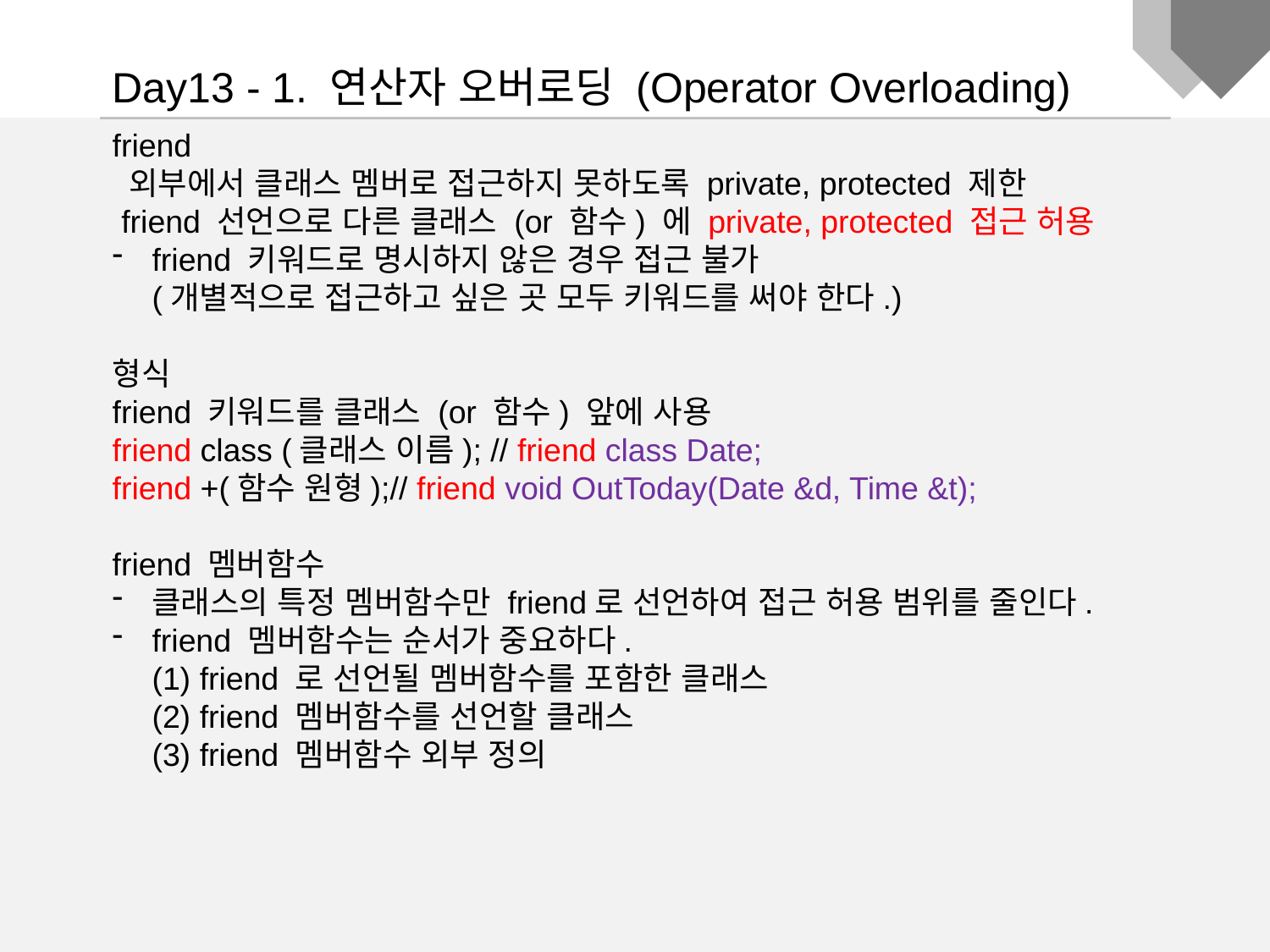

Day13 - 1. 연산자 오버로딩 (Operator Overloading)
friend
 외부에서 클래스 멤버로 접근하지 못하도록 private, protected 제한
 friend 선언으로 다른 클래스 (or 함수) 에 private, protected 접근 허용
friend 키워드로 명시하지 않은 경우 접근 불가
(개별적으로 접근하고 싶은 곳 모두 키워드를 써야 한다.)

형식
friend 키워드를 클래스 (or 함수) 앞에 사용
friend class (클래스 이름); // friend class Date;
friend +(함수 원형);// friend void OutToday(Date &d, Time &t);

friend 멤버함수
클래스의 특정 멤버함수만 friend로 선언하여 접근 허용 범위를 줄인다.
friend 멤버함수는 순서가 중요하다.
(1) friend 로 선언될 멤버함수를 포함한 클래스
(2) friend 멤버함수를 선언할 클래스
(3) friend 멤버함수 외부 정의